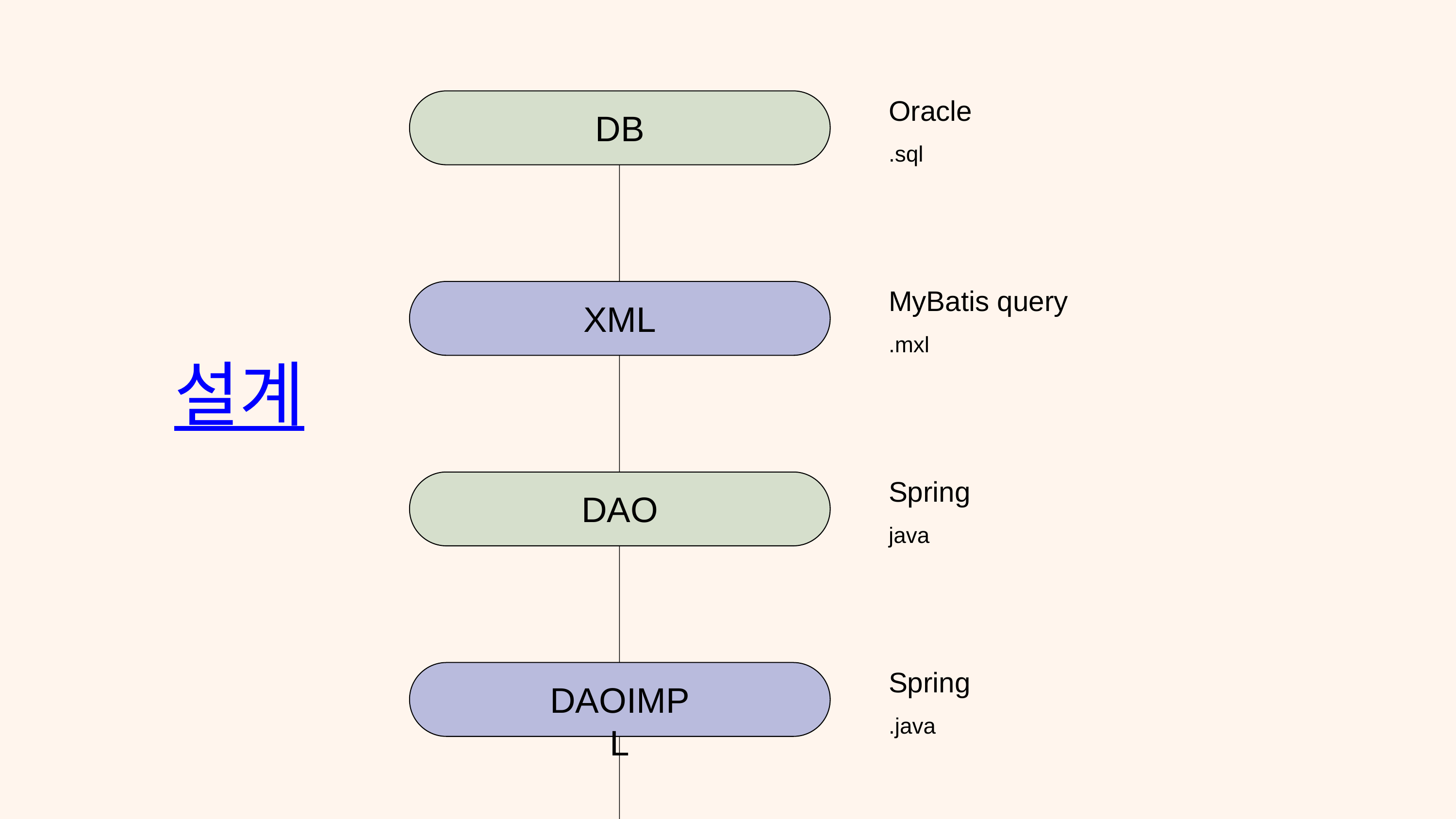

Oracle
.sql

DB

MyBatis query
.mxl
XML
설계

Spring
java
DAO

Spring
.java
DAOIMPL